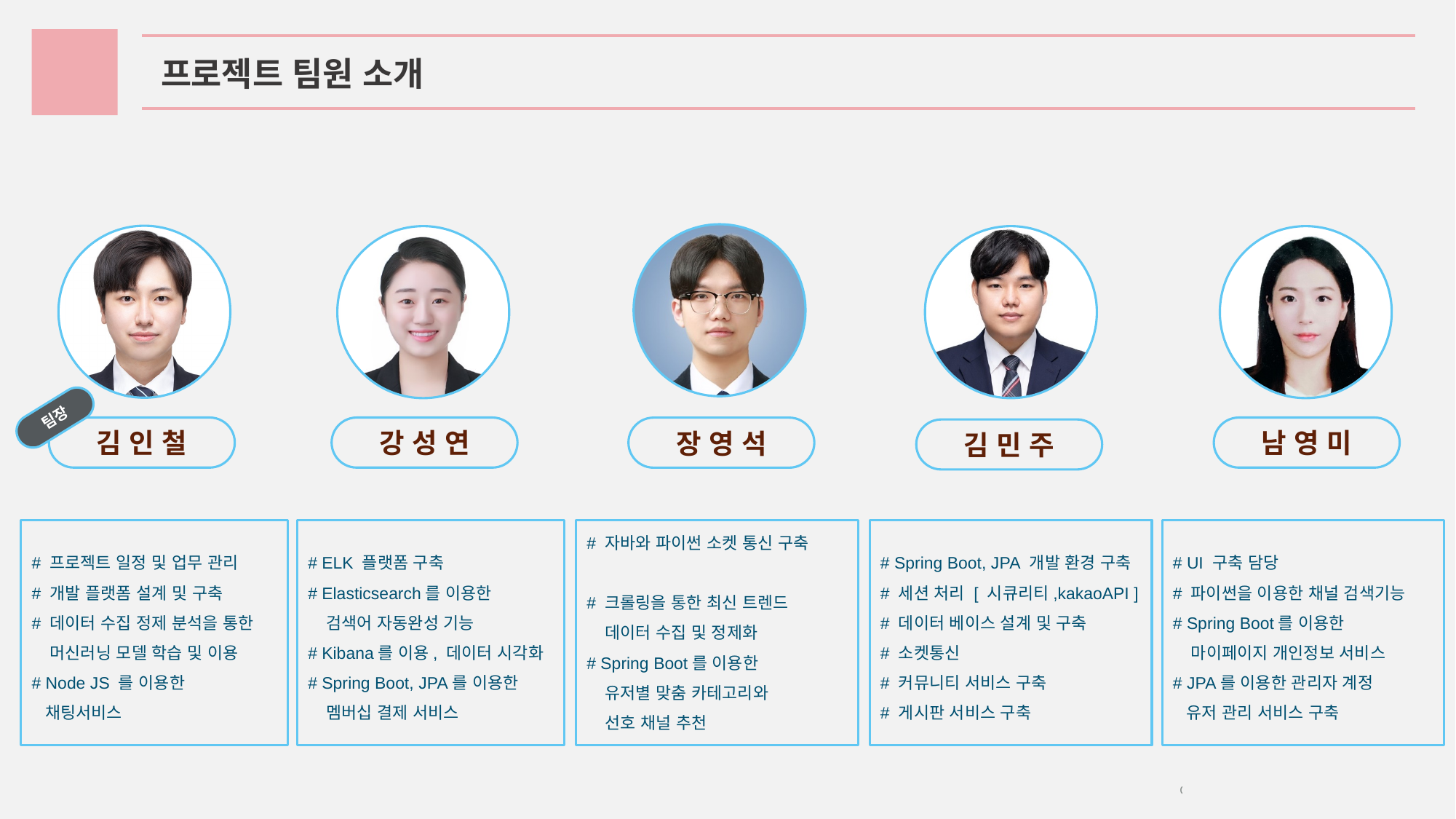

프로젝트 팀원 소개

팀장
김 인 철
강 성 연
남 영 미
장 영 석
김 민 주

# 자바와 파이썬 소켓 통신 구축
# 크롤링을 통한 최신 트렌드
   데이터 수집 및 정제화
# Spring Boot를 이용한
   유저별 맞춤 카테고리와
   선호 채널 추천

# Spring Boot, JPA 개발 환경 구축
# 세션 처리 [ 시큐리티,kakaoAPI ]
# 데이터 베이스 설계 및 구축
# 소켓통신
# 커뮤니티 서비스 구축
# 게시판 서비스 구축
# UI 구축 담당
# 파이썬을 이용한 채널 검색기능
# Spring Boot를 이용한
   마이페이지 개인정보 서비스
# JPA를 이용한 관리자 계정
  유저 관리 서비스 구축
# ELK 플랫폼 구축
# Elasticsearch를 이용한
   검색어 자동완성 기능
# Kibana를 이용, 데이터 시각화
# Spring Boot, JPA를 이용한
   멤버십 결제 서비스
# 프로젝트 일정 및 업무 관리
# 개발 플랫폼 설계 및 구축
# 데이터 수집 정제 분석을 통한
   머신러닝 모델 학습 및 이용
# Node JS 를 이용한
  채팅서비스